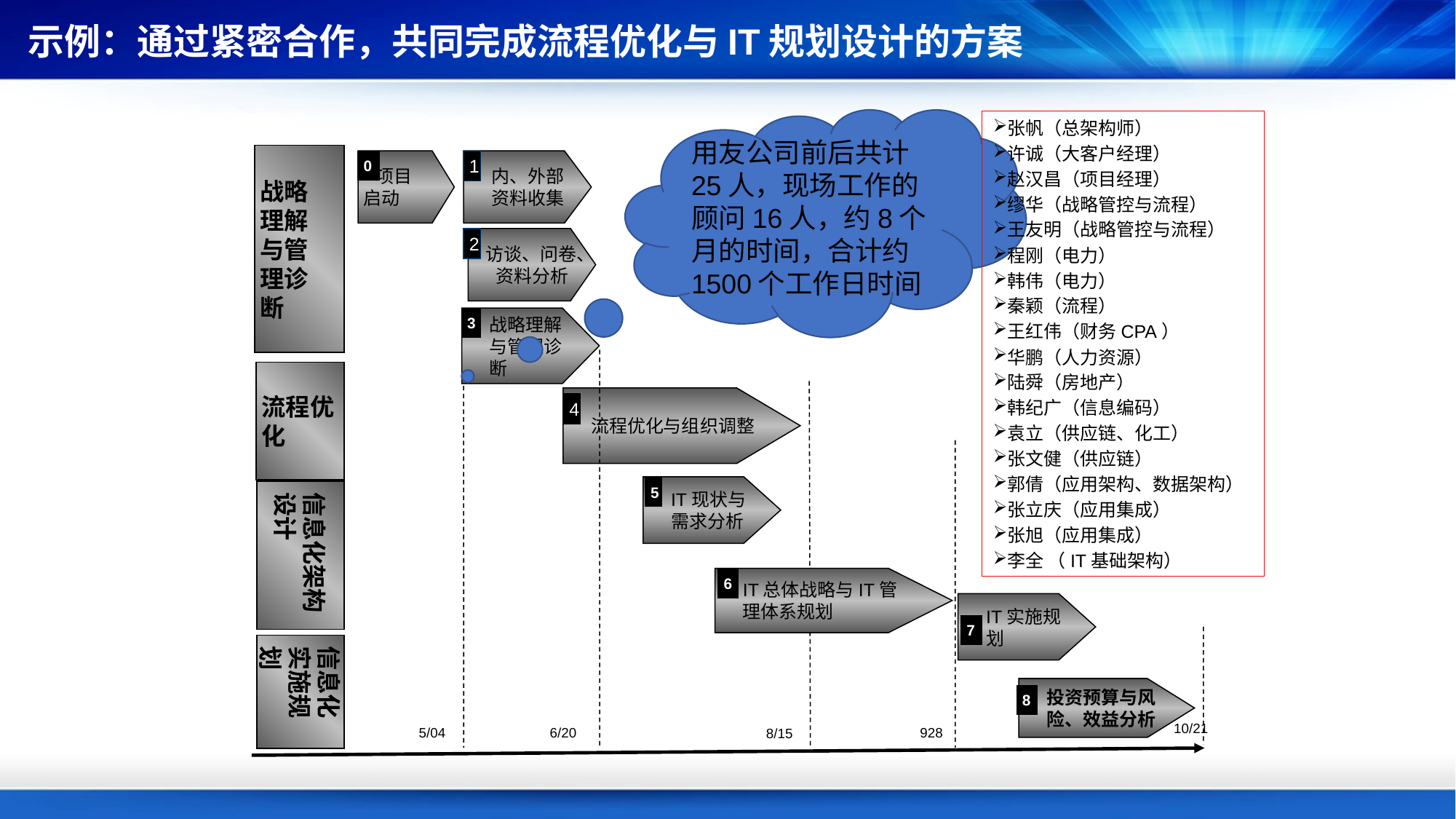

示例：通过紧密合作，共同完成流程优化与IT规划设计的方案
用友公司前后共计25人，现场工作的顾问16人，约8个月的时间，合计约1500个工作日时间
张帆（总架构师）
许诚（大客户经理）
赵汉昌（项目经理）
缪华（战略管控与流程）
王友明（战略管控与流程）
程刚（电力）
韩伟（电力）
秦颖（流程）
王红伟（财务CPA）
华鹏（人力资源）
陆舜（房地产）
韩纪广（信息编码）
袁立（供应链、化工）
张文健（供应链）
郭倩（应用架构、数据架构）
张立庆（应用集成）
张旭（应用集成）
李全 （IT基础架构）
战略
理解
与管
理诊
断
  项目
启动
0
 	内、外部资料收集
1
2
  访谈、问卷、资料分析
	战略理解与管理诊断
3

流程优化

	流程优化与组织调整
4

	IT现状与需求分析
5
信息化架构设计
	IT总体战略与IT管理体系规划
6
	IT实施规划
7

信息化实施规划
	投资预算与风险、效益分析
8
10/21
928
5/04
6/20
8/15